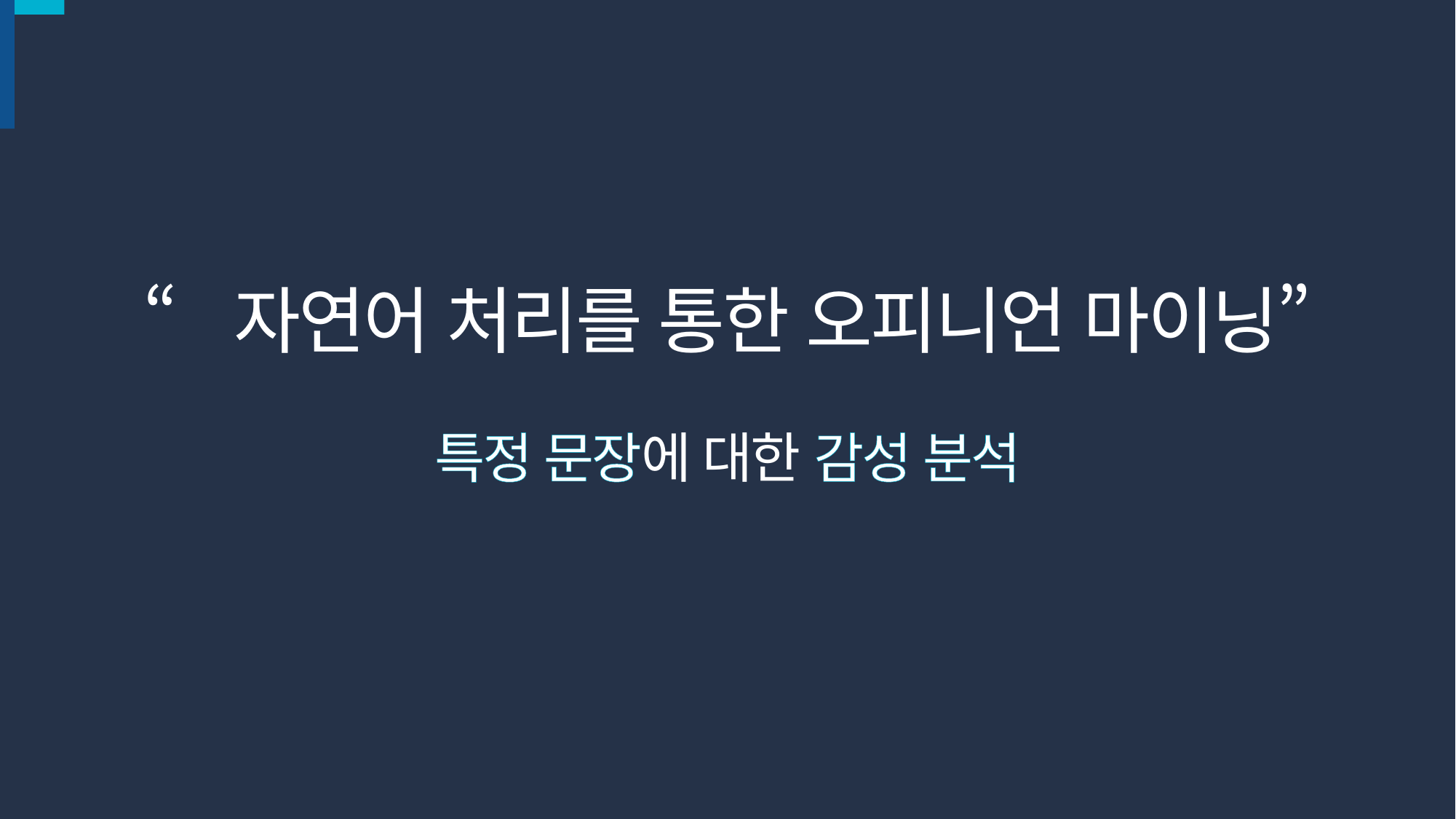

“자연어 처리를 통한 오피니언 마이닝”

특정 문장에 대한 감성 분석